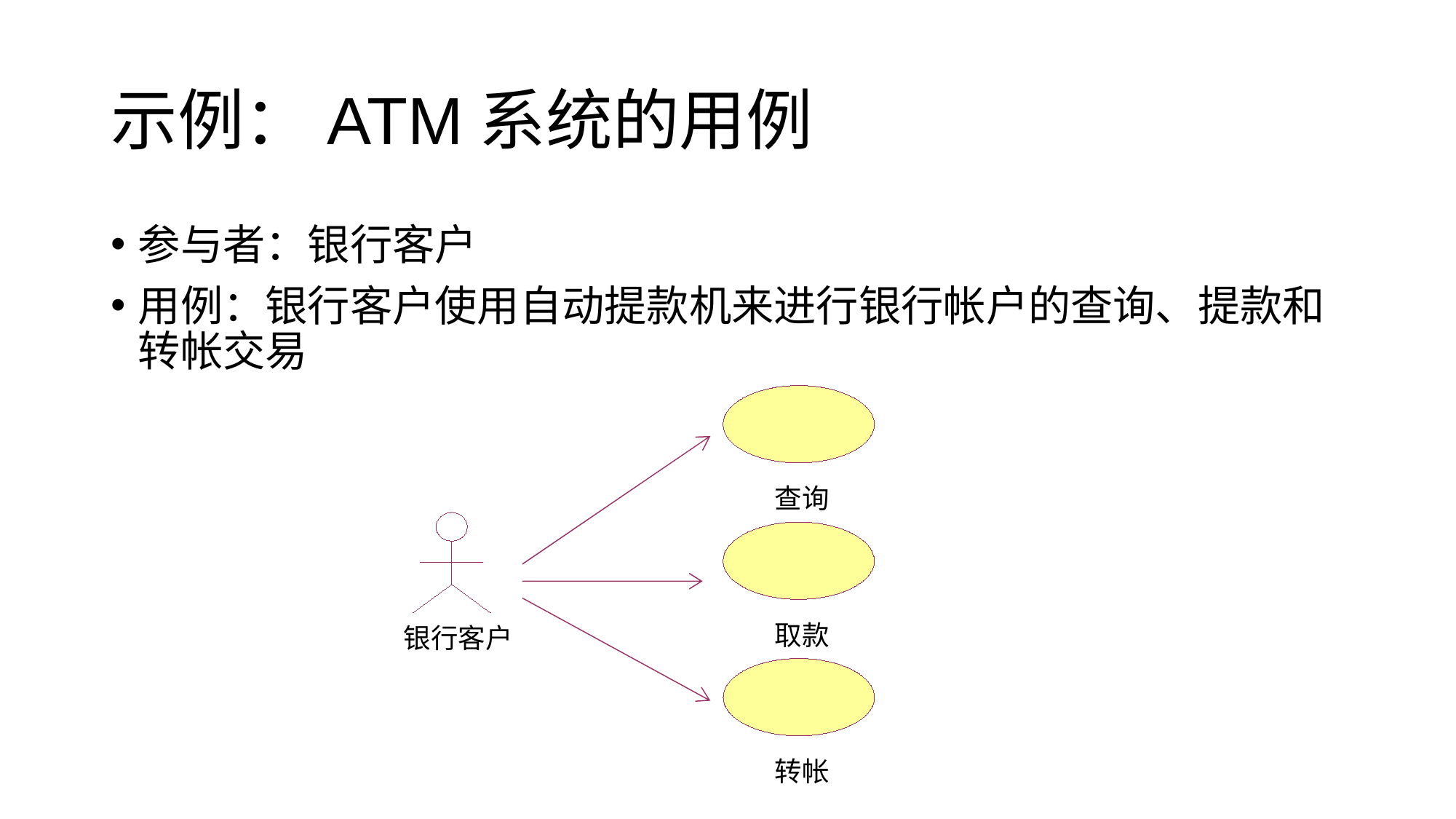

# 示例：ATM系统的用例
参与者：银行客户
用例：银行客户使用自动提款机来进行银行帐户的查询、提款和转帐交易

查询

取款
银行客户

转帐